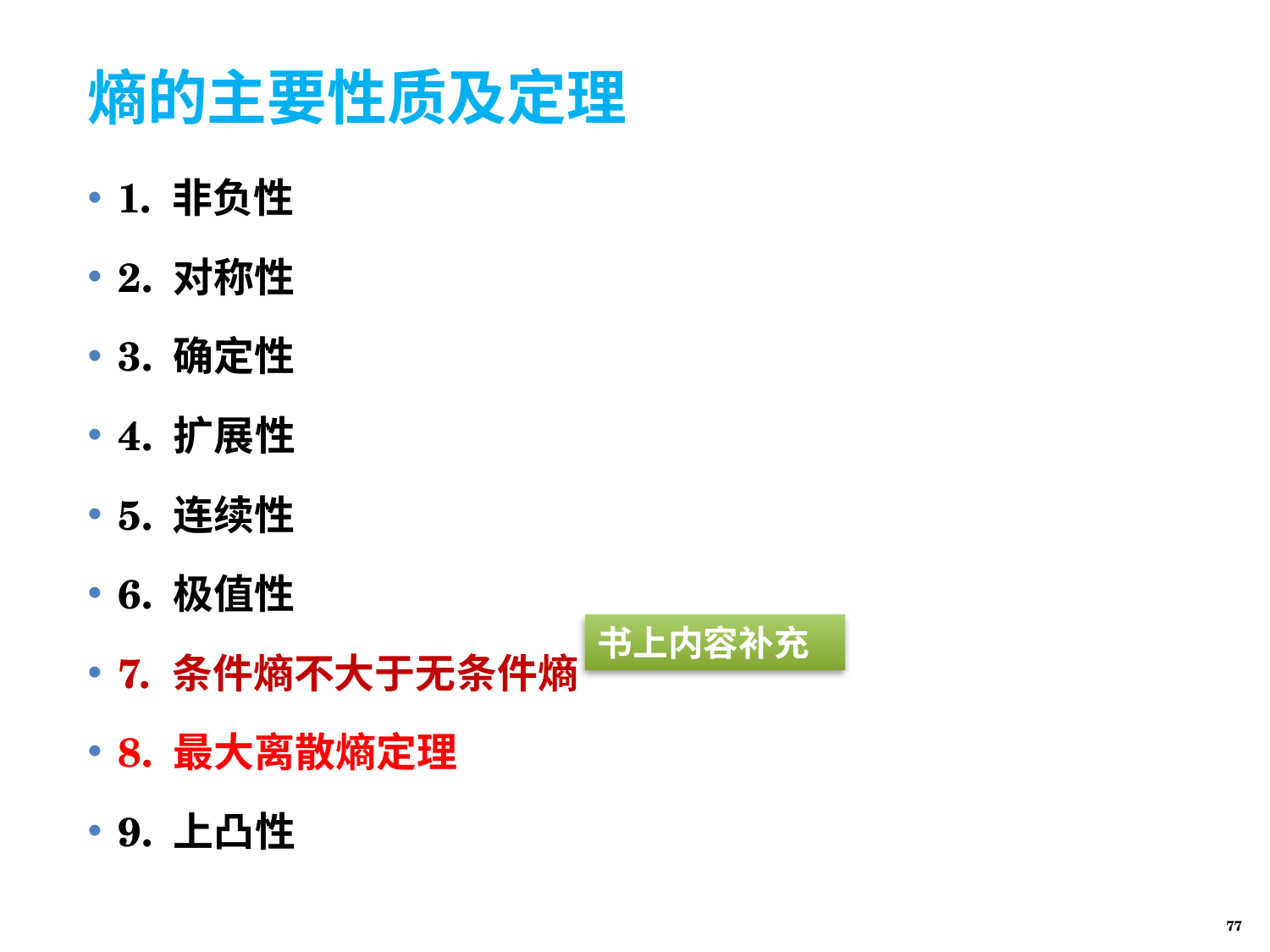

# 熵的主要性质及定理
1. 非负性
2. 对称性
3. 确定性
4. 扩展性
5. 连续性
6. 极值性
7. 条件熵不大于无条件熵
8. 最大离散熵定理
9. 上凸性
书上内容补充
77